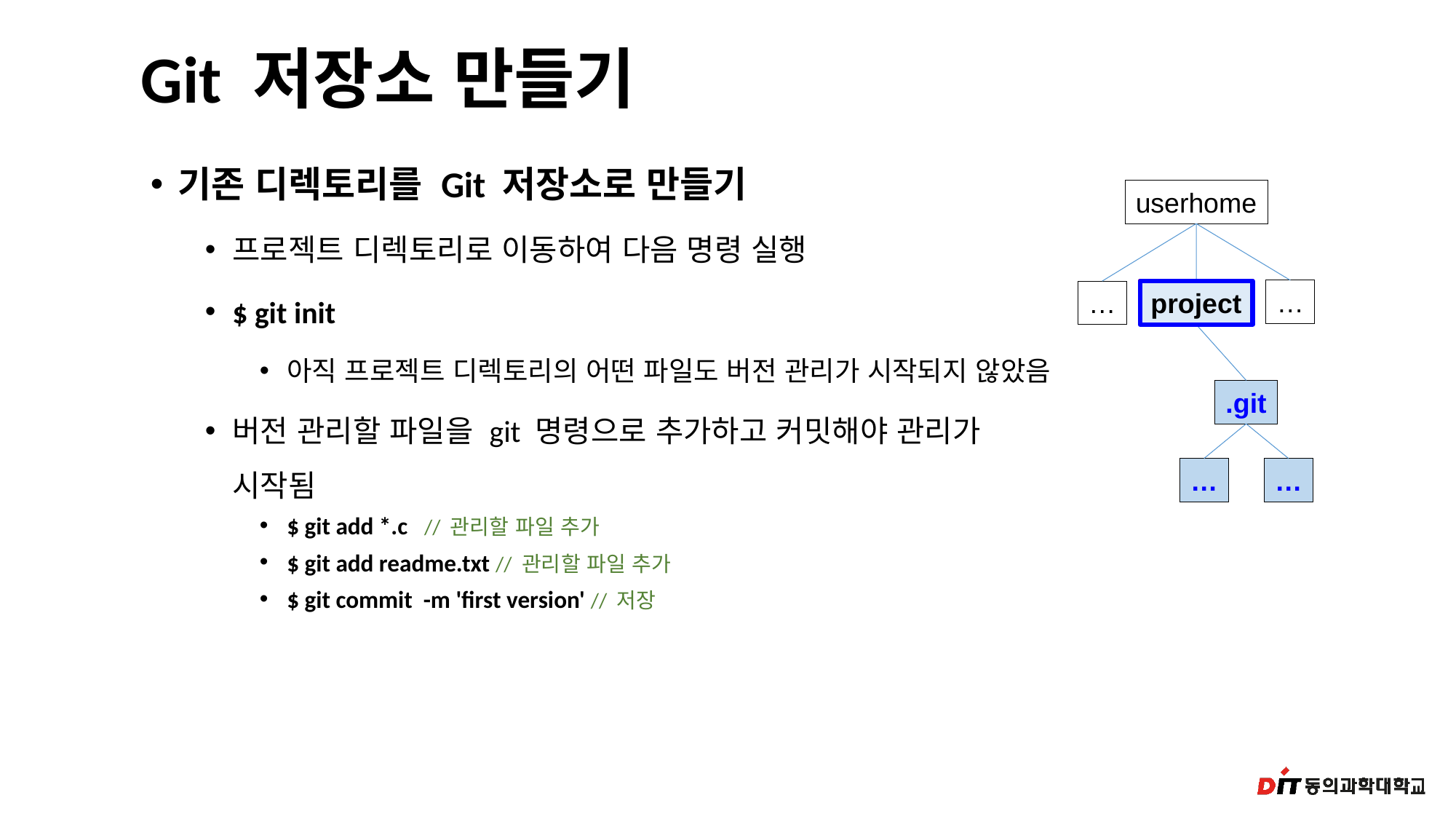

# Git 저장소 만들기
기존 디렉토리를 Git 저장소로 만들기
프로젝트 디렉토리로 이동하여 다음 명령 실행
$ git init
아직 프로젝트 디렉토리의 어떤 파일도 버전 관리가 시작되지 않았음
버전 관리할 파일을 git 명령으로 추가하고 커밋해야 관리가 시작됨
$ git add *.c   // 관리할 파일 추가
$ git add readme.txt // 관리할 파일 추가
$ git commit  -m 'first version' // 저장
userhome
project
…
…
project
project
.git
…
…